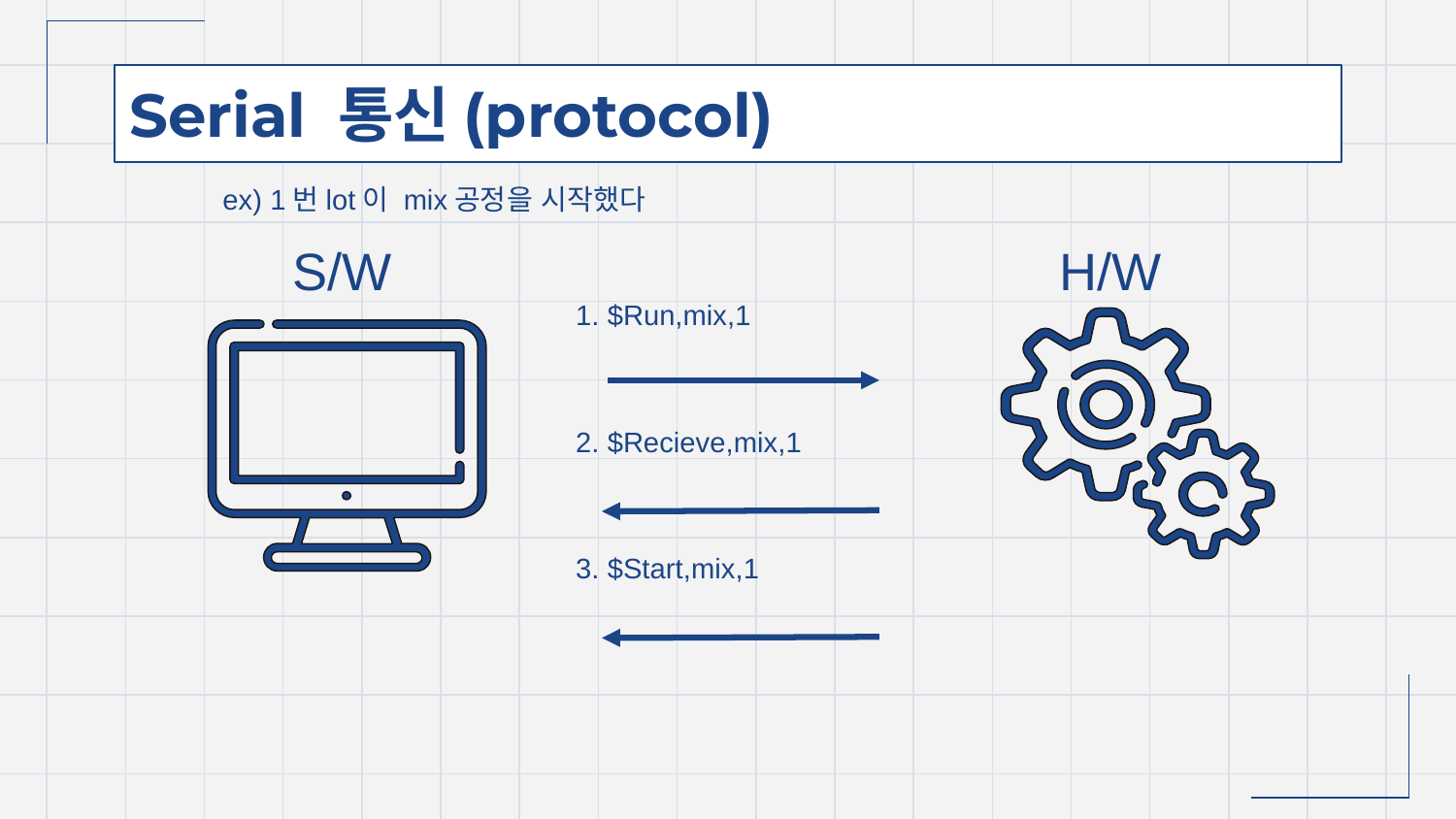

# Serial 통신(protocol)
ex) 1번lot이 mix공정을 시작했다
S/W
H/W
1. $Run,mix,1

2. $Recieve,mix,1
3. $Start,mix,1